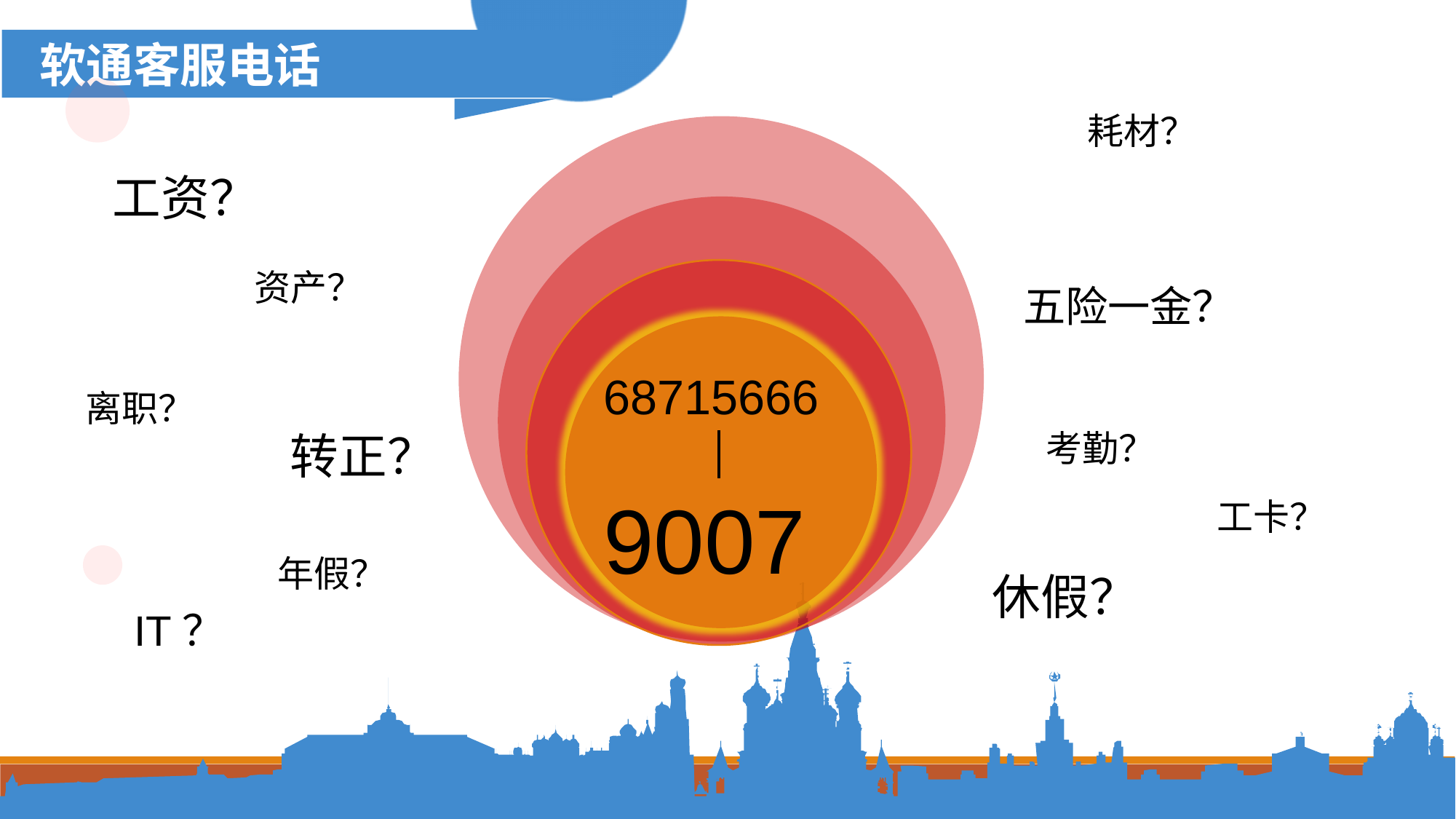

软通客服电话

耗材？

工资？
资产？
五险一金？
68715666

9007
离职？
转正？
考勤？
工卡？

年假？
休假？

IT？